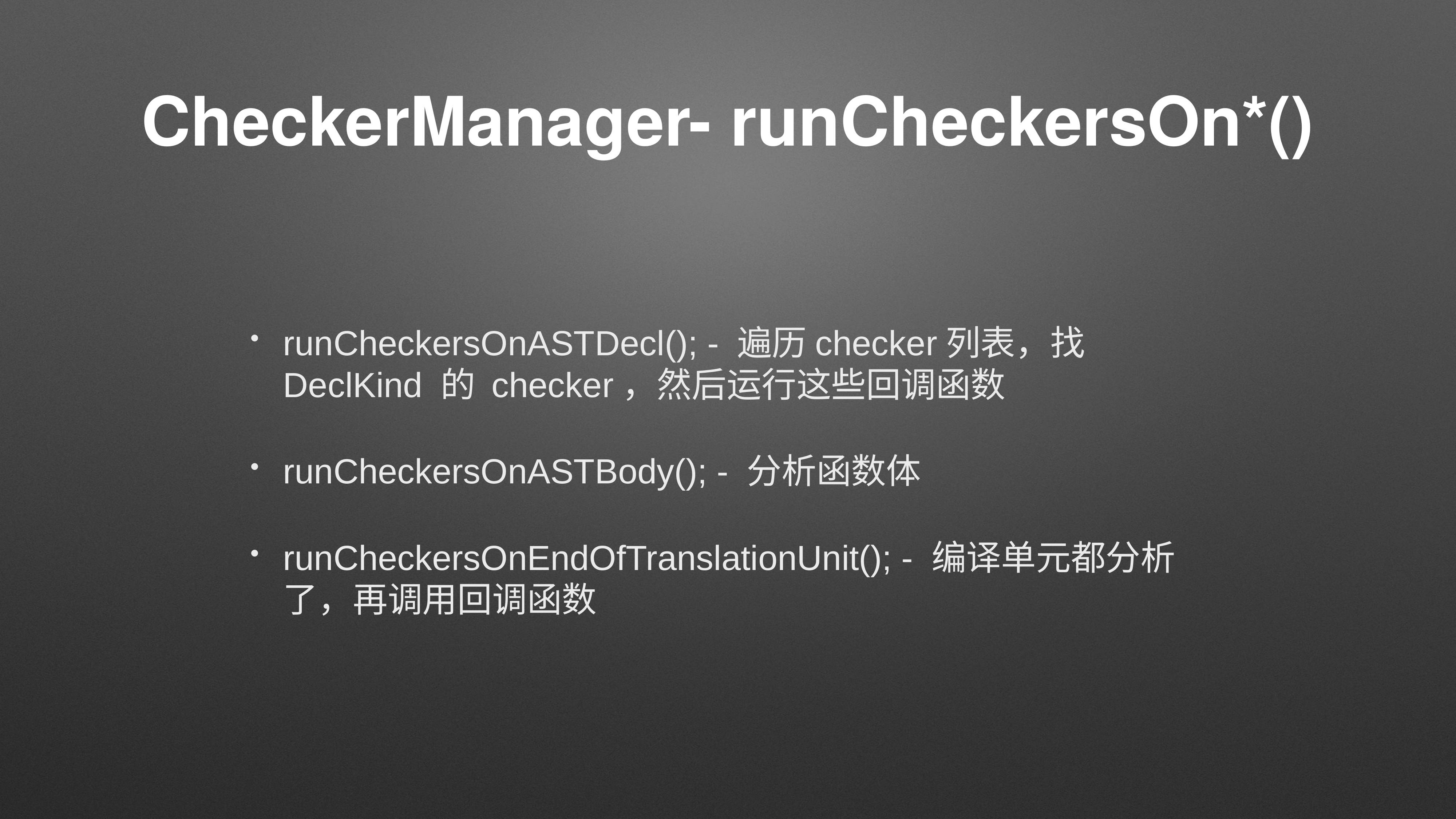

# CheckerManager- runCheckersOn*()
runCheckersOnASTDecl(); - 遍历checker列表，找 DeclKind 的 checker，然后运行这些回调函数
runCheckersOnASTBody(); - 分析函数体
runCheckersOnEndOfTranslationUnit(); - 编译单元都分析了，再调用回调函数